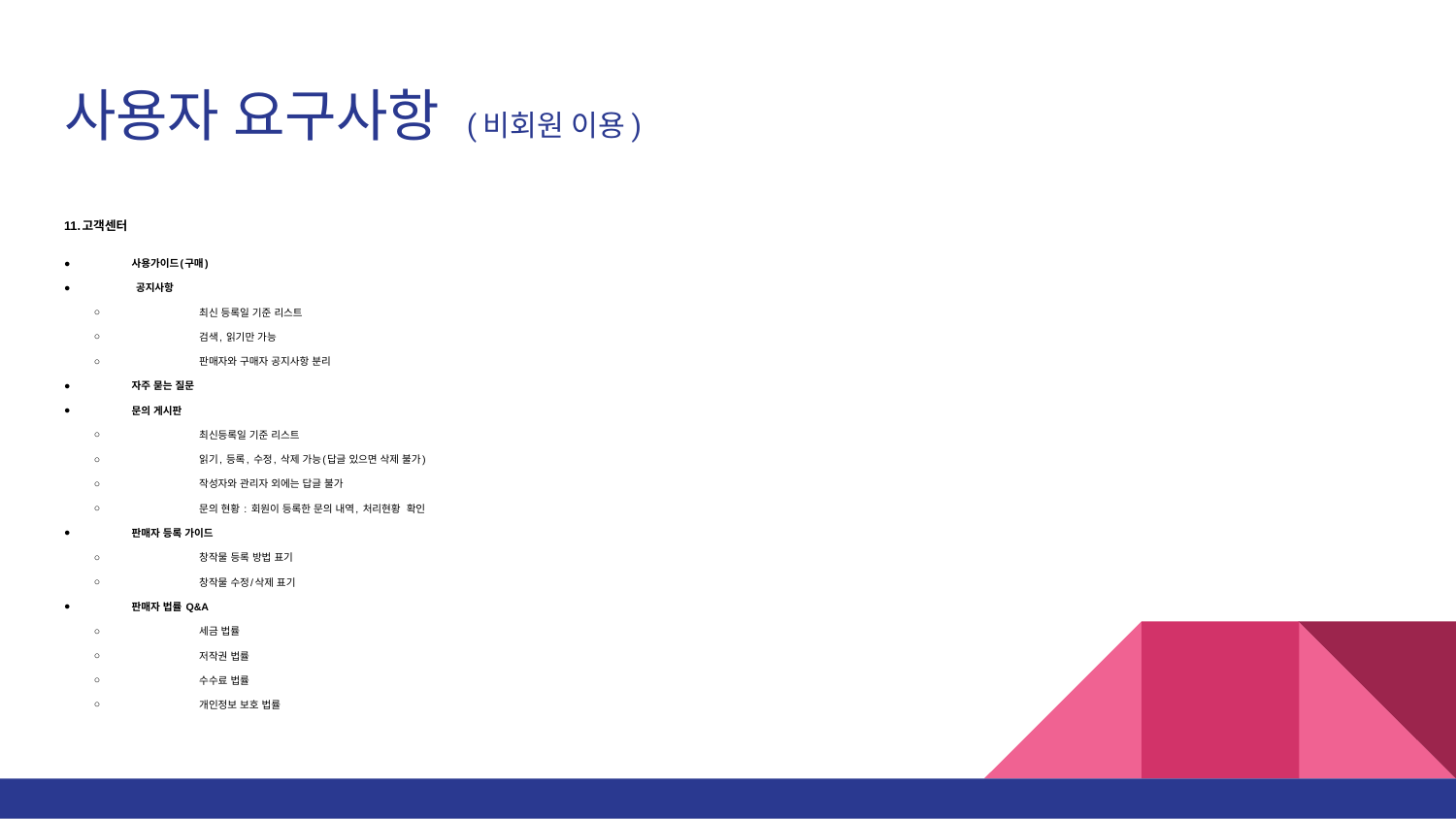

# 사용자 요구사항 (비회원 이용)
11.고객센터
사용가이드(구매)
 공지사항
최신 등록일 기준 리스트
검색, 읽기만 가능
판매자와 구매자 공지사항 분리
자주 묻는 질문
문의 게시판
최신등록일 기준 리스트
읽기, 등록, 수정, 삭제 가능(답글 있으면 삭제 불가)
작성자와 관리자 외에는 답글 불가
문의 현황 : 회원이 등록한 문의 내역, 처리현황  확인
판매자 등록 가이드
창작물 등록 방법 표기
창작물 수정/삭제 표기
판매자 법률 Q&A
세금 법률
저작권 법률
수수료 법률
개인정보 보호 법률